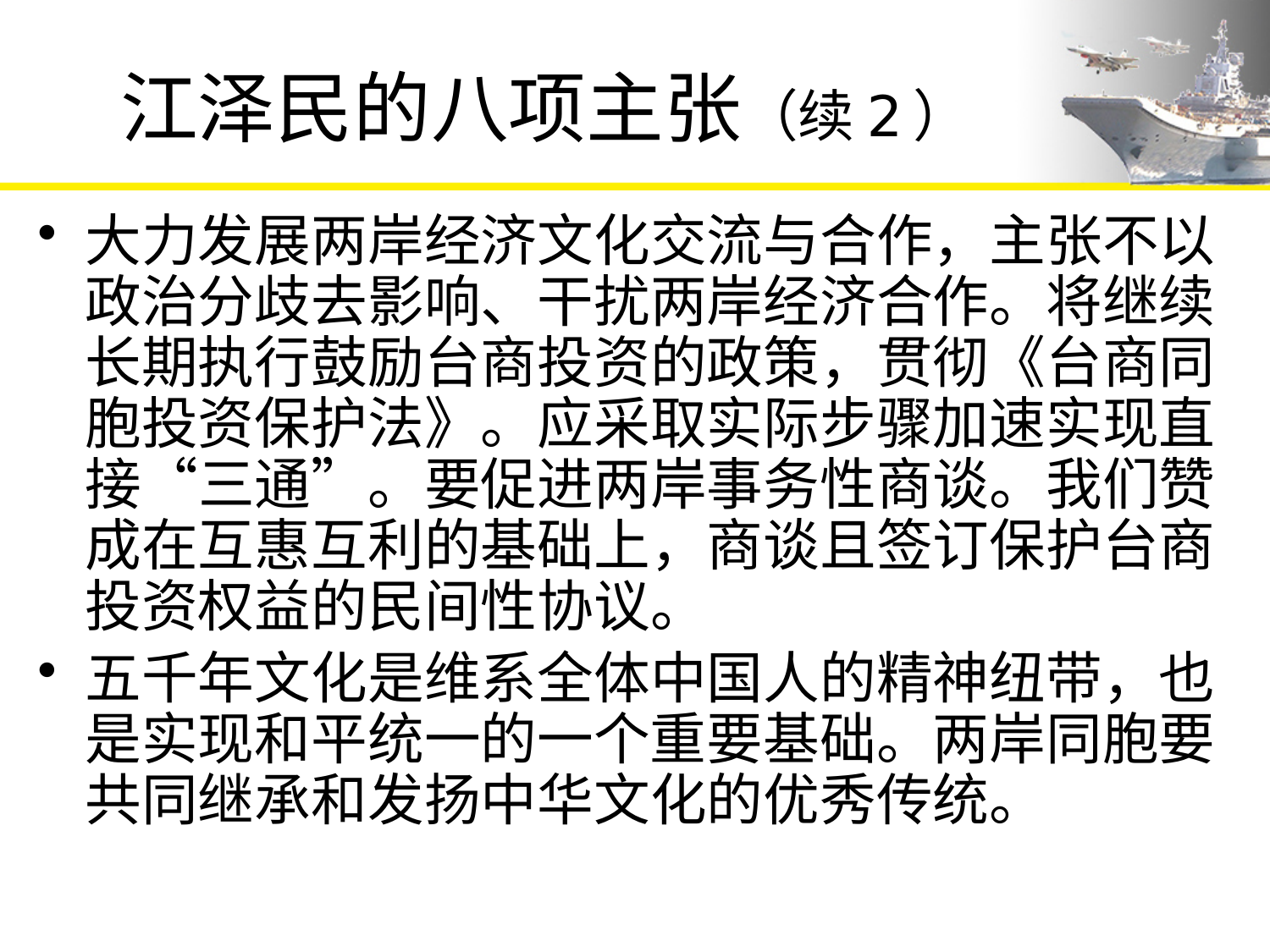

# 江泽民的八项主张（续2）
大力发展两岸经济文化交流与合作，主张不以政治分歧去影响、干扰两岸经济合作。将继续长期执行鼓励台商投资的政策，贯彻《台商同胞投资保护法》。应采取实际步骤加速实现直接“三通”。要促进两岸事务性商谈。我们赞成在互惠互利的基础上，商谈且签订保护台商投资权益的民间性协议。
五千年文化是维系全体中国人的精神纽带，也是实现和平统一的一个重要基础。两岸同胞要共同继承和发扬中华文化的优秀传统。